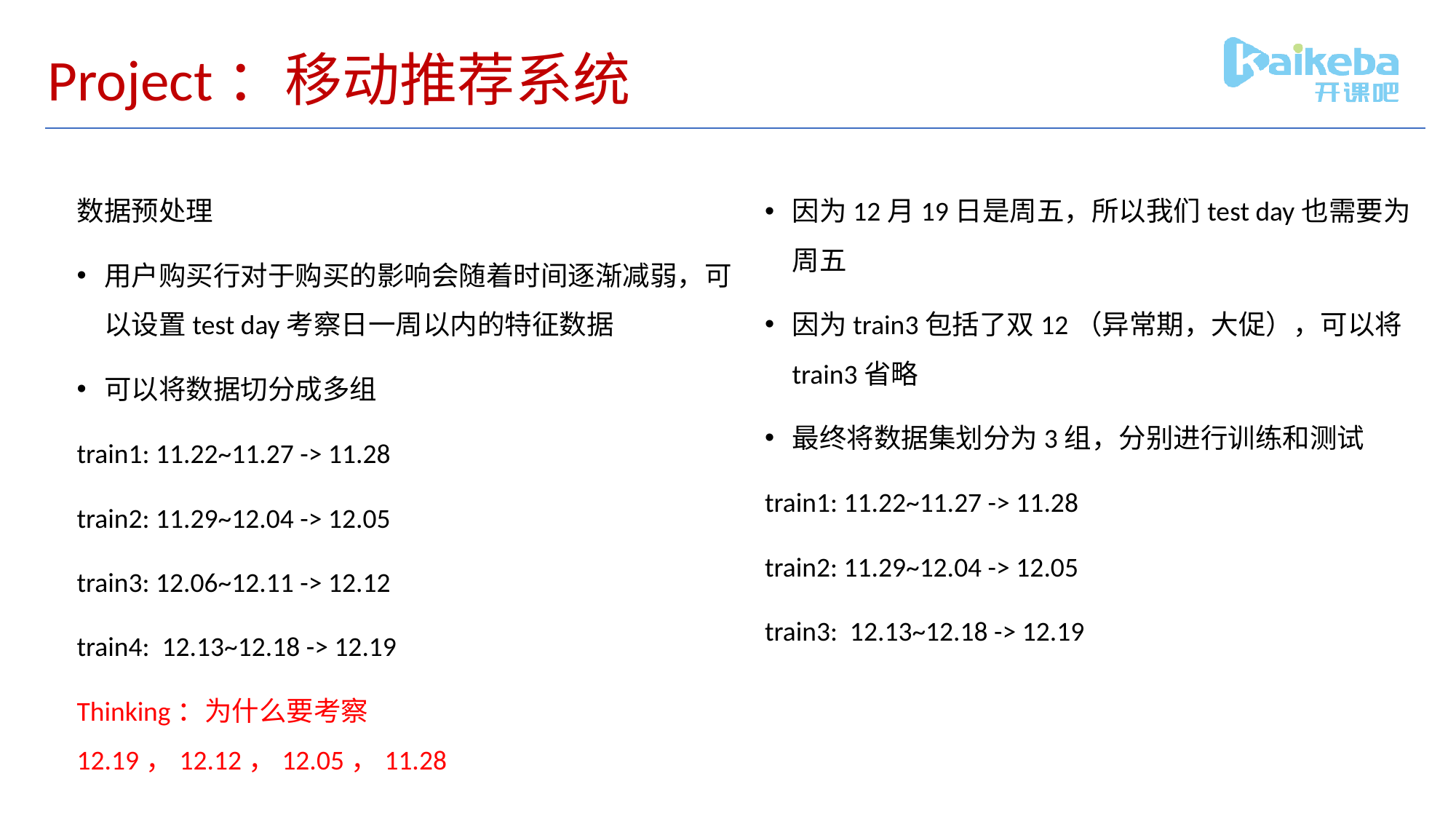

# Project：移动推荐系统
数据预处理
用户购买行对于购买的影响会随着时间逐渐减弱，可以设置test day考察日一周以内的特征数据
可以将数据切分成多组
train1: 11.22~11.27 -> 11.28
train2: 11.29~12.04 -> 12.05
train3: 12.06~12.11 -> 12.12
train4:  12.13~12.18 -> 12.19
Thinking：为什么要考察12.19，12.12，12.05，11.28

因为12月19日是周五，所以我们test day也需要为周五
因为train3包括了双12（异常期，大促），可以将train3省略
最终将数据集划分为3组，分别进行训练和测试
train1: 11.22~11.27 -> 11.28
train2: 11.29~12.04 -> 12.05
train3:  12.13~12.18 -> 12.19